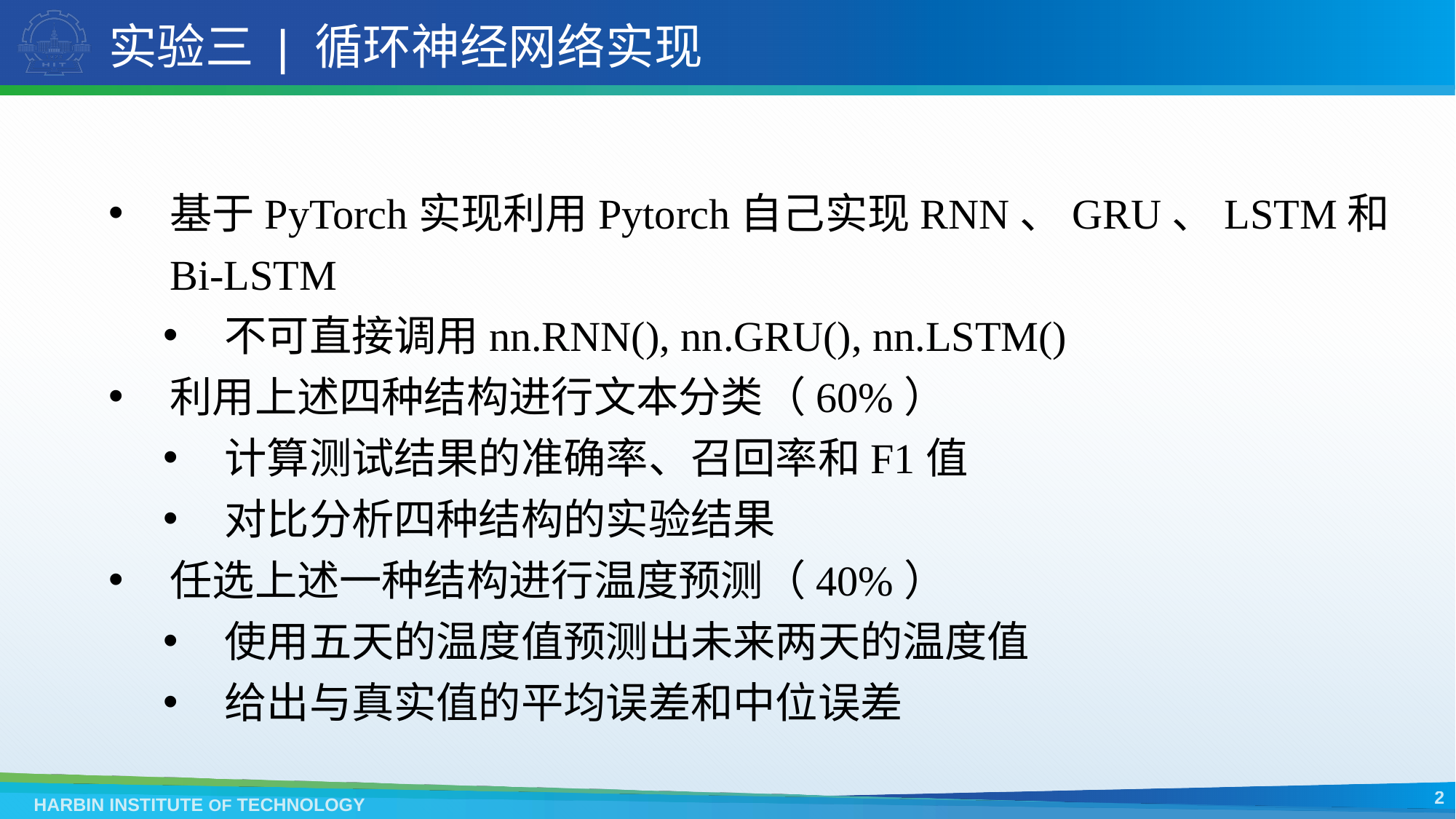

# 实验三 | 循环神经网络实现
基于PyTorch实现利用Pytorch自己实现RNN、GRU、LSTM和Bi-LSTM
不可直接调用nn.RNN(), nn.GRU(), nn.LSTM()
利用上述四种结构进行文本分类（60%）
计算测试结果的准确率、召回率和F1值
对比分析四种结构的实验结果
任选上述一种结构进行温度预测（40%）
使用五天的温度值预测出未来两天的温度值
给出与真实值的平均误差和中位误差
2
HARBIN INSTITUTE OF TECHNOLOGY